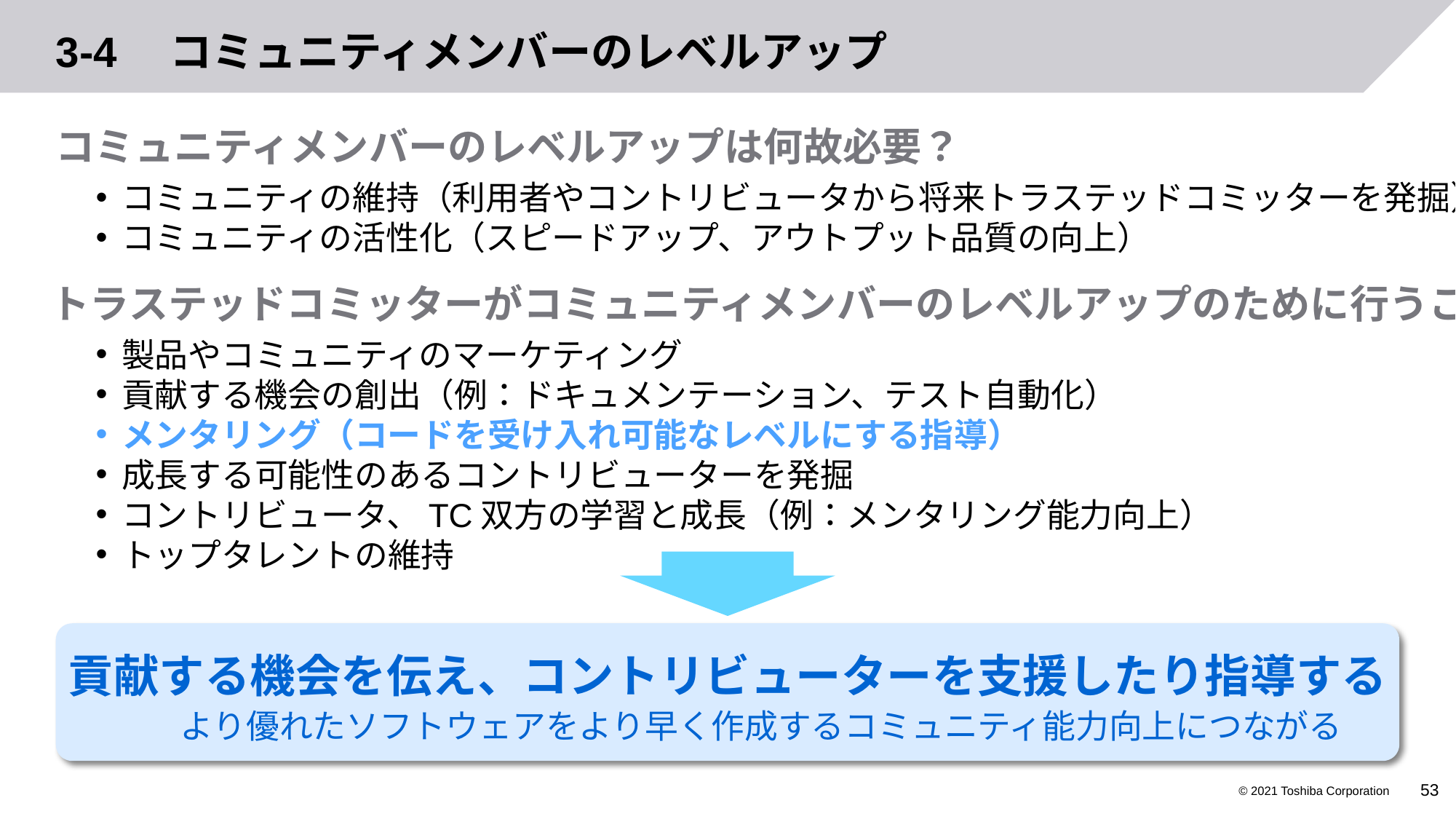

# 3-4　コミュニティメンバーのレベルアップ
コミュニティメンバーのレベルアップは何故必要？
コミュニティの維持（利用者やコントリビュータから将来トラステッドコミッターを発掘）
コミュニティの活性化（スピードアップ、アウトプット品質の向上）
トラステッドコミッターがコミュニティメンバーのレベルアップのために行うこと
製品やコミュニティのマーケティング
貢献する機会の創出（例：ドキュメンテーション、テスト自動化）
メンタリング（コードを受け入れ可能なレベルにする指導）
成長する可能性のあるコントリビューターを発掘
コントリビュータ、TC双方の学習と成長（例：メンタリング能力向上）
トップタレントの維持

貢献する機会を伝え、コントリビューターを支援したり指導する
より優れたソフトウェアをより早く作成するコミュニティ能力向上につながる